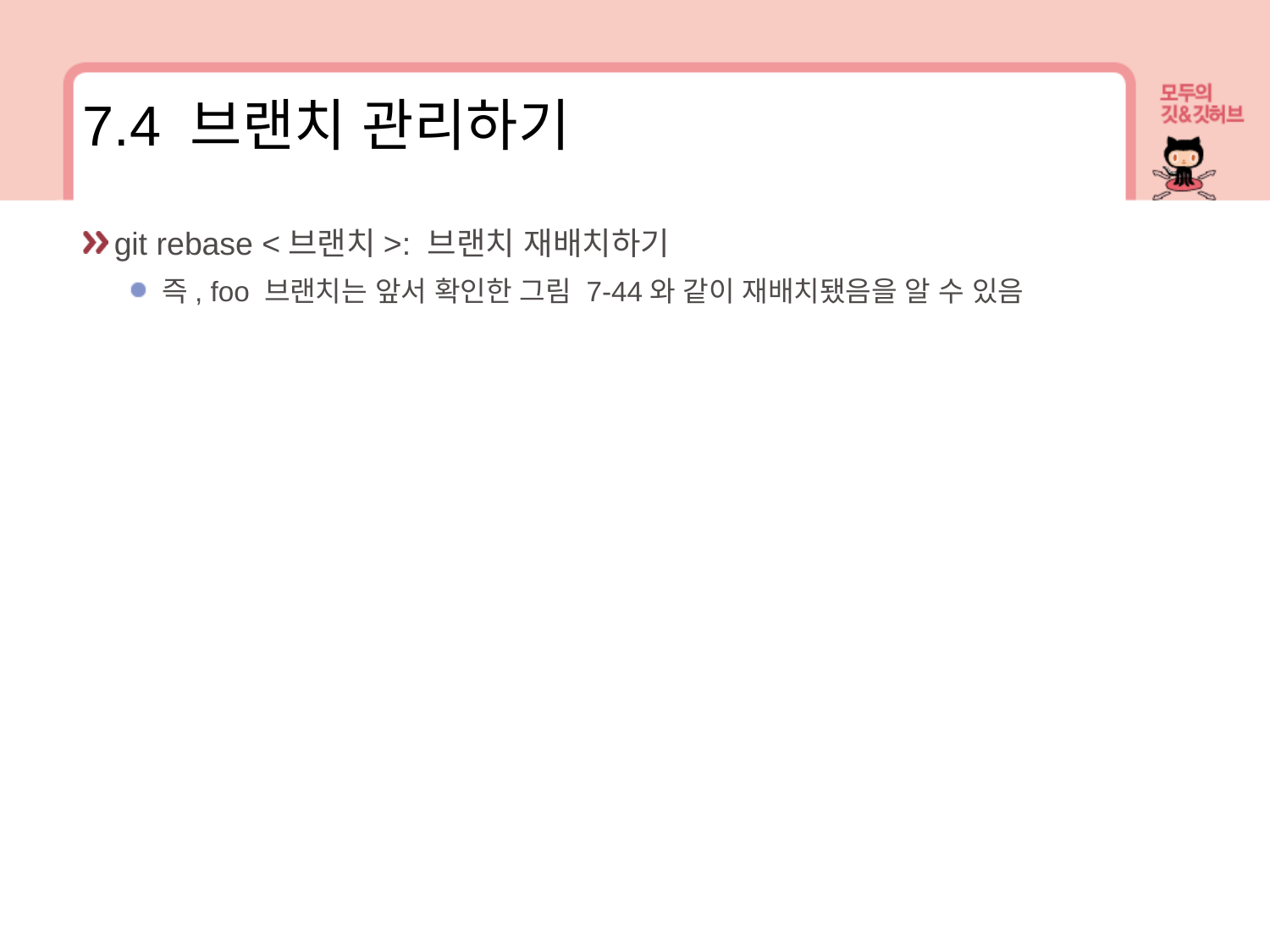

7.4 브랜치 관리하기
git rebase <브랜치>: 브랜치 재배치하기
즉, foo 브랜치는 앞서 확인한 그림 7-44와 같이 재배치됐음을 알 수 있음